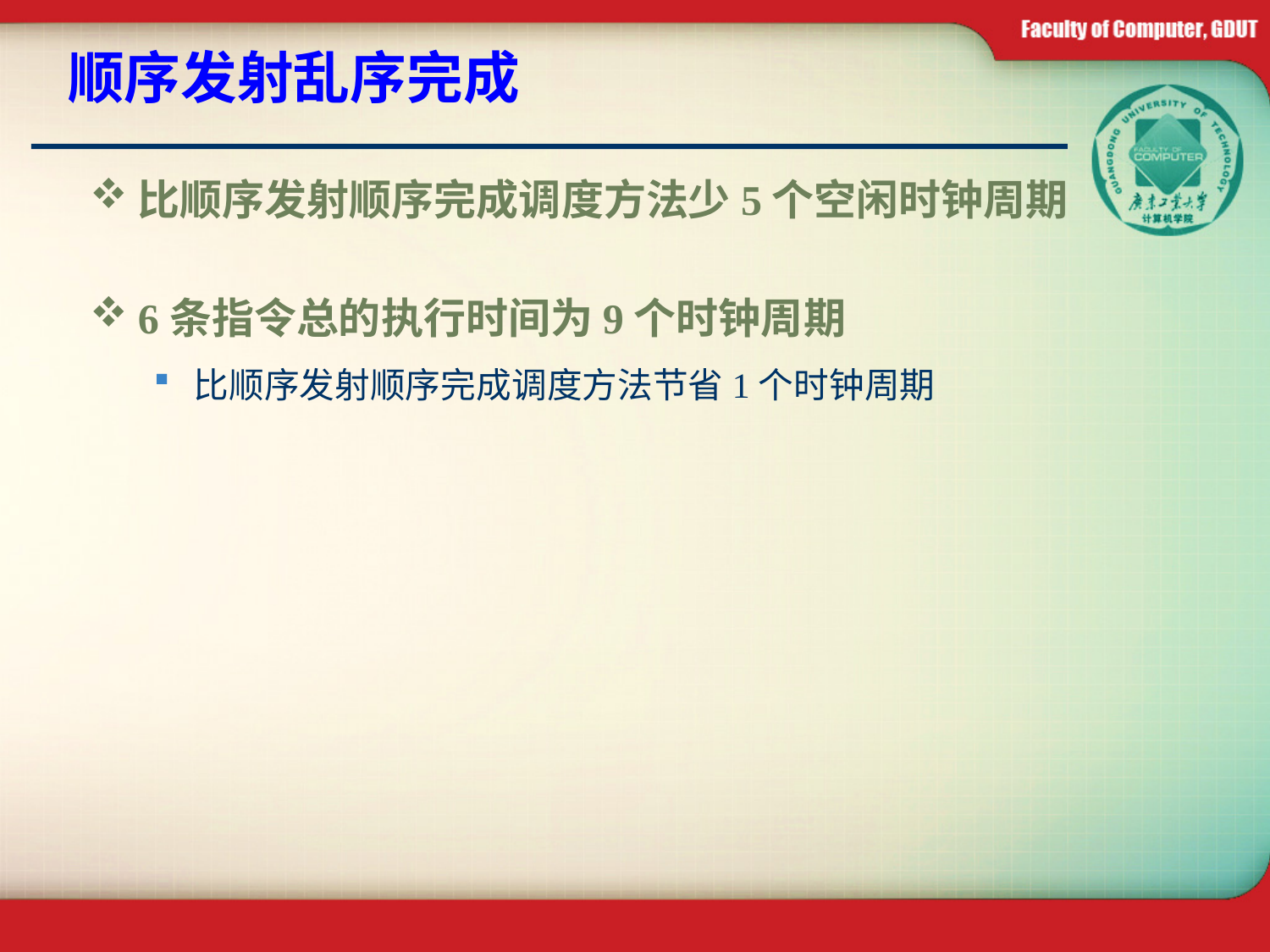

# 顺序发射乱序完成
比顺序发射顺序完成调度方法少5个空闲时钟周期

6条指令总的执行时间为9个时钟周期
比顺序发射顺序完成调度方法节省1个时钟周期